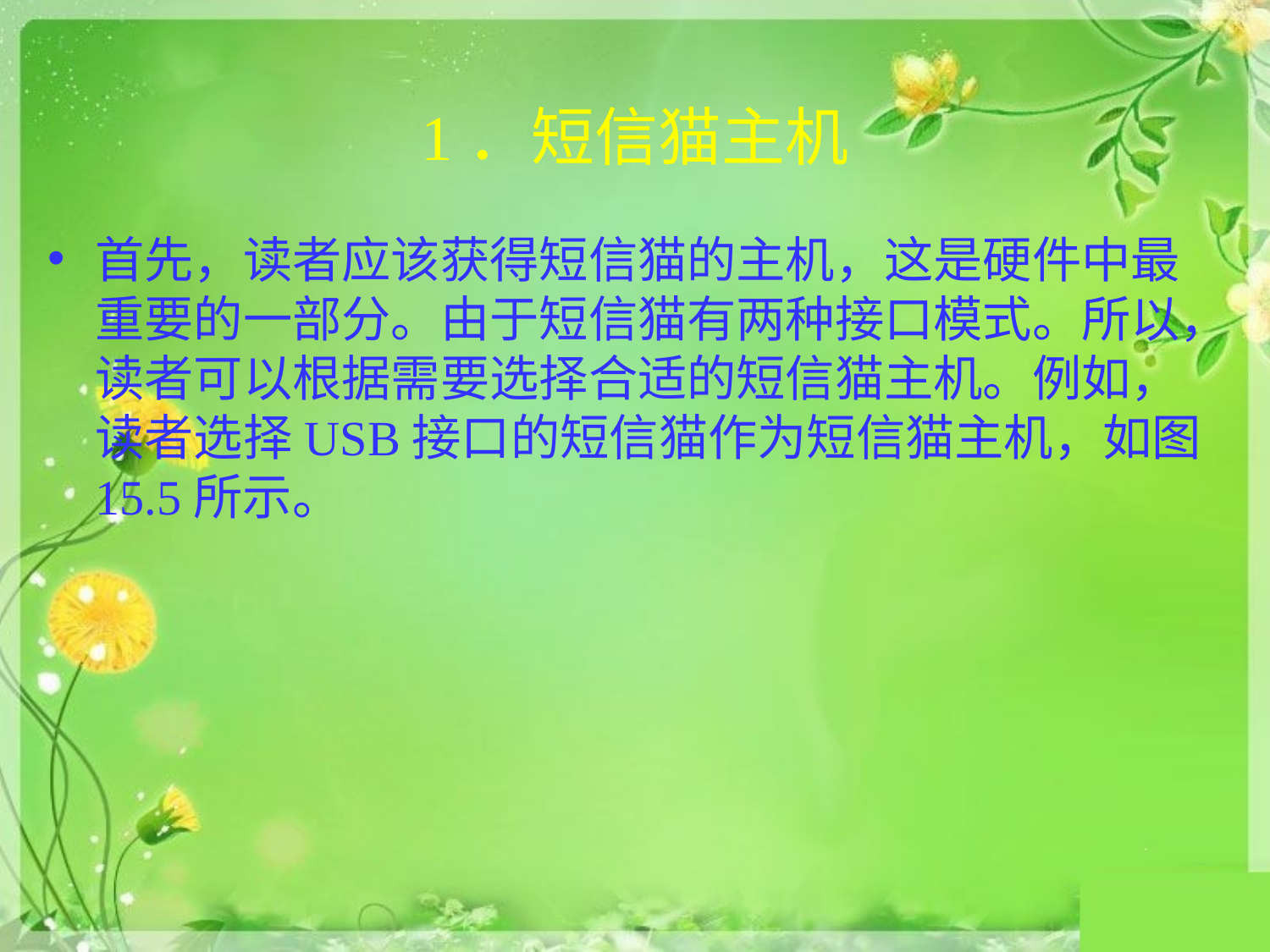

# 1．短信猫主机
首先，读者应该获得短信猫的主机，这是硬件中最重要的一部分。由于短信猫有两种接口模式。所以，读者可以根据需要选择合适的短信猫主机。例如，读者选择USB接口的短信猫作为短信猫主机，如图15.5所示。